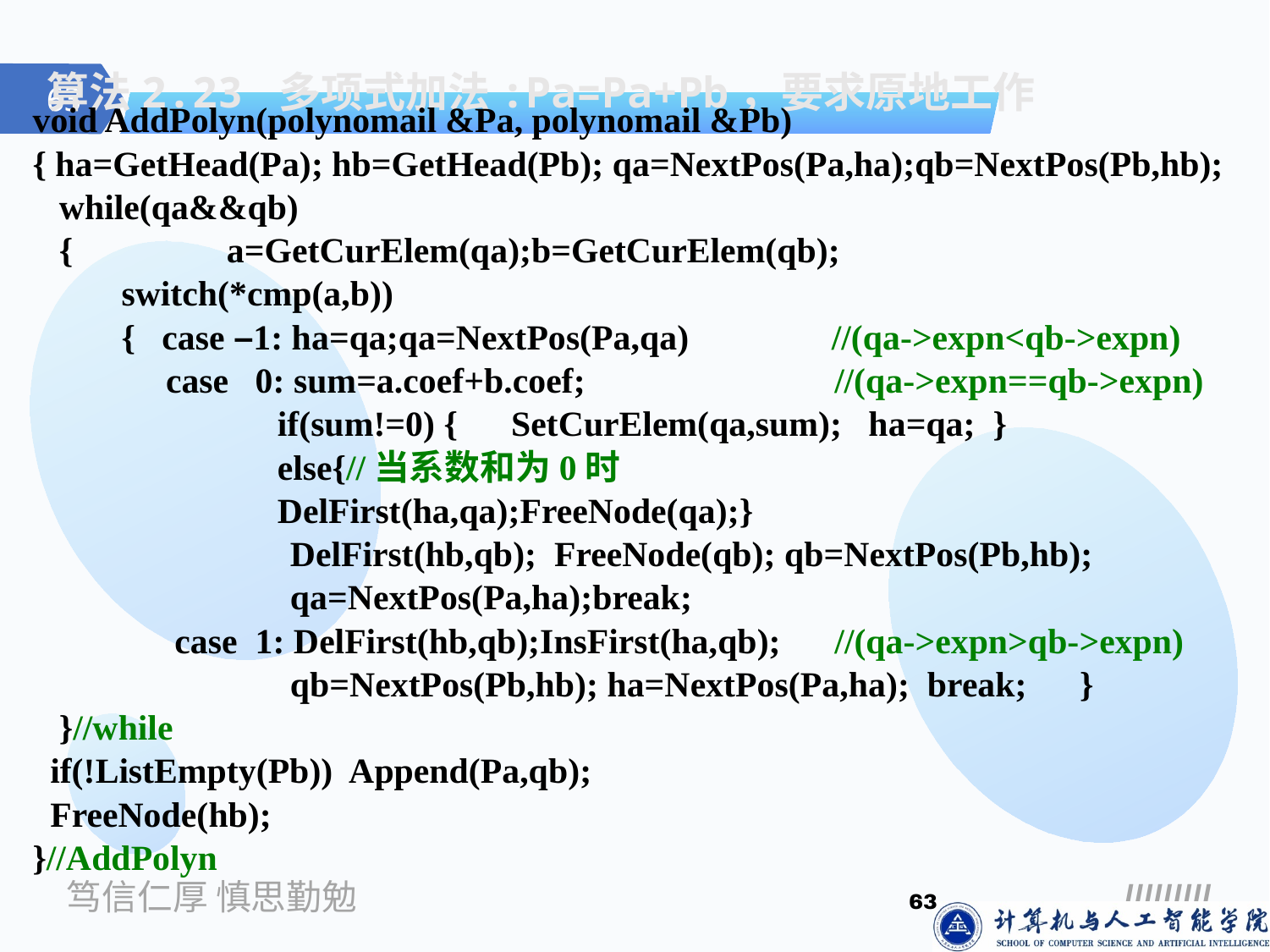

# 算法2.23 多项式加法:Pa=Pa+Pb，要求原地工作
void AddPolyn(polynomail &Pa, polynomail &Pb)
{ ha=GetHead(Pa); hb=GetHead(Pb); qa=NextPos(Pa,ha);qb=NextPos(Pb,hb);
   while(qa&&qb)
   {	    a=GetCurElem(qa);b=GetCurElem(qb);
          switch(*cmp(a,b))
          {   case –1: ha=qa;qa=NextPos(Pa,qa)                //(qa->expn<qb->expn)
               case   0: sum=a.coef+b.coef;                            //(qa->expn==qb->expn)
	                        if(sum!=0) {      SetCurElem(qa,sum);   ha=qa;  }
	                        else{//当系数和为0时
	                        DelFirst(ha,qa);FreeNode(qa);}
                             DelFirst(hb,qb);  FreeNode(qb); qb=NextPos(Pb,hb);
                             qa=NextPos(Pa,ha);break;
                case  1: DelFirst(hb,qb);InsFirst(ha,qb);      //(qa->expn>qb->expn)
                             qb=NextPos(Pb,hb); ha=NextPos(Pa,ha);  break;　}
   }//while
  if(!ListEmpty(Pb))  Append(Pa,qb);
  FreeNode(hb);
}//AddPolyn
63